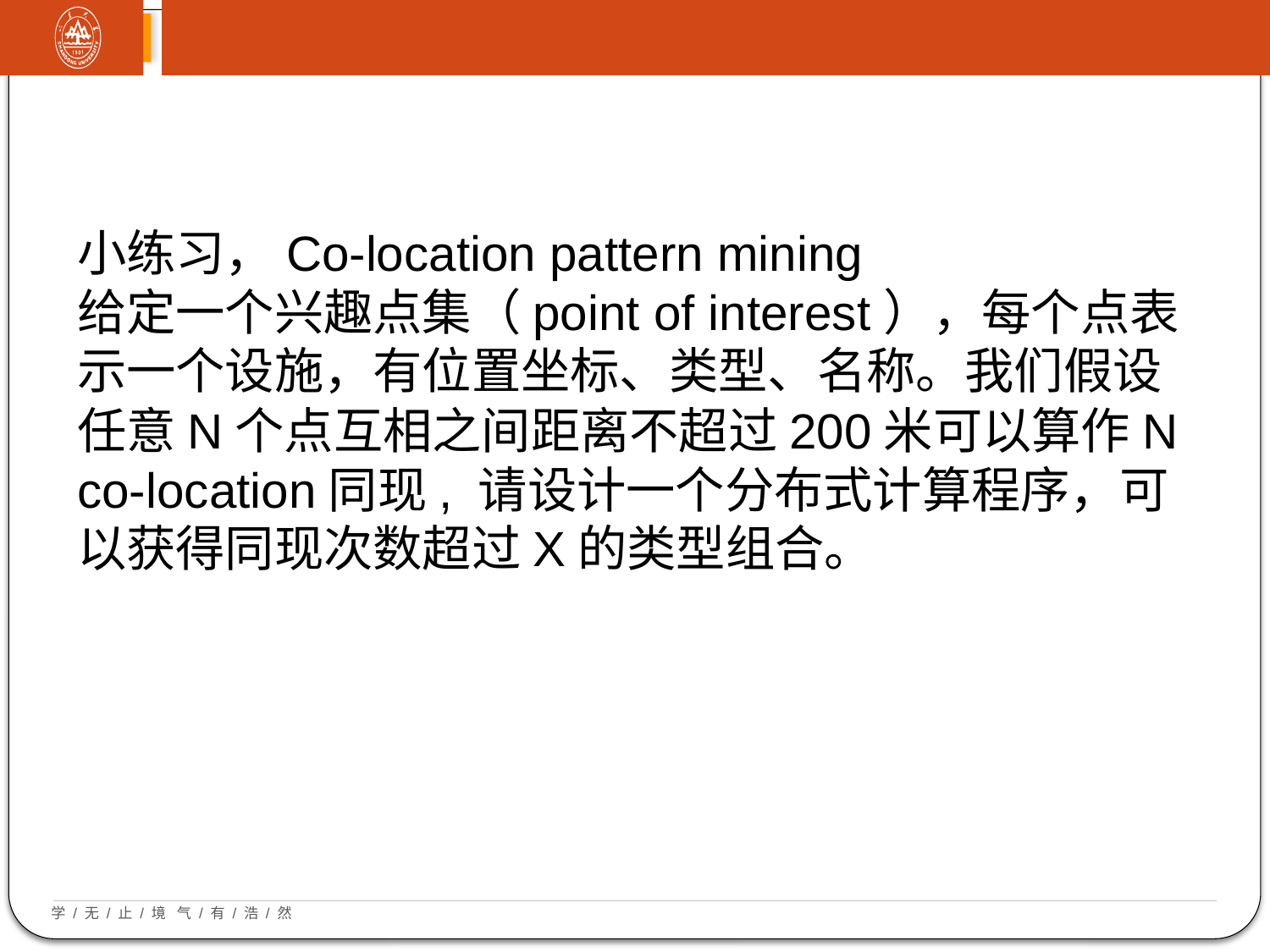

小练习，Co-location pattern mining
给定一个兴趣点集（point of interest），每个点表示一个设施，有位置坐标、类型、名称。我们假设任意N个点互相之间距离不超过200米可以算作N co-location同现, 请设计一个分布式计算程序，可以获得同现次数超过X的类型组合。